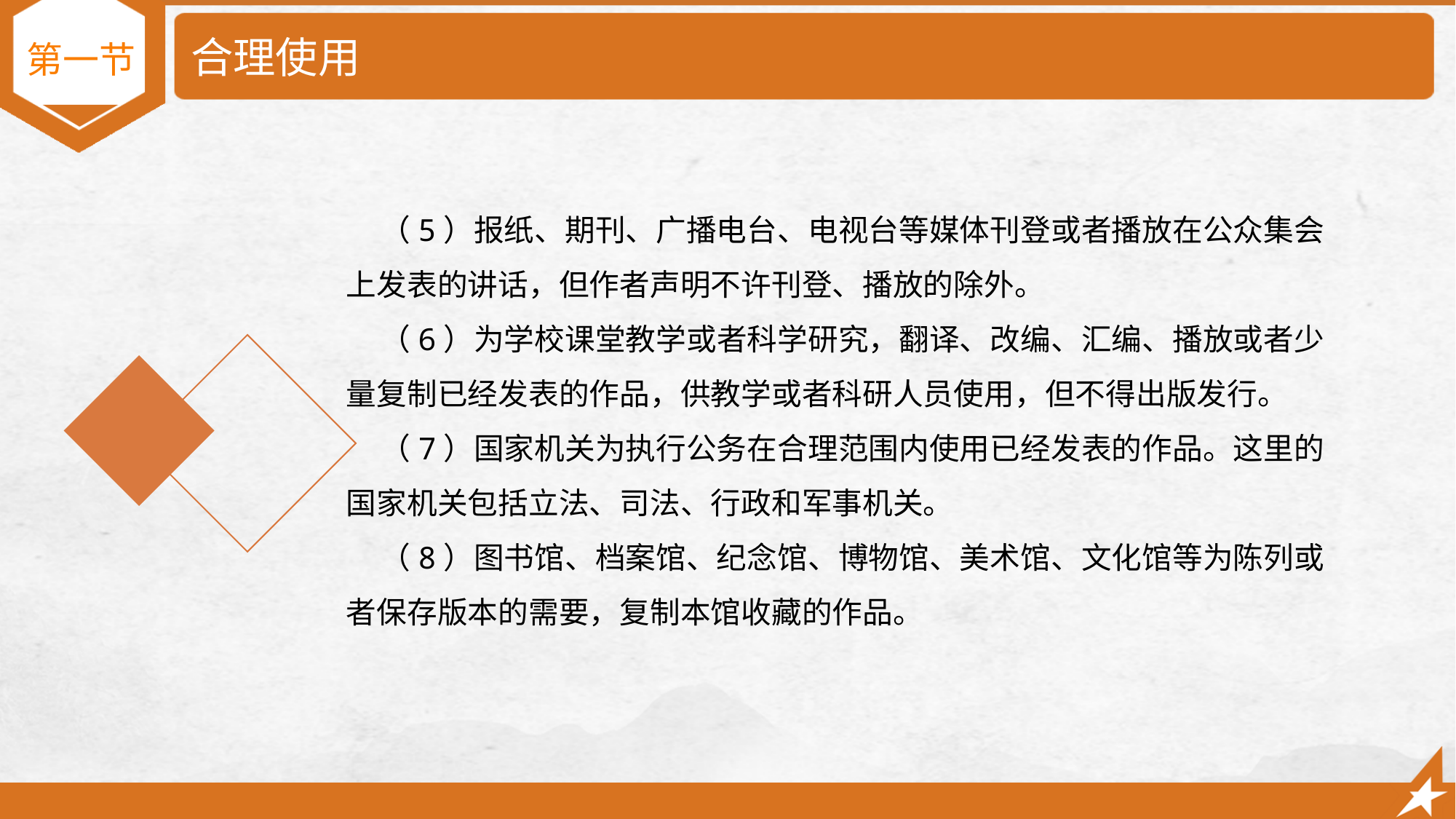

# 合理使用
第一节
    （5）报纸、期刊、广播电台、电视台等媒体刊登或者播放在公众集会上发表的讲话，但作者声明不许刊登、播放的除外。
    （6）为学校课堂教学或者科学研究，翻译、改编、汇编、播放或者少量复制已经发表的作品，供教学或者科研人员使用，但不得出版发行。
    （7）国家机关为执行公务在合理范围内使用已经发表的作品。这里的国家机关包括立法、司法、行政和军事机关。
    （8）图书馆、档案馆、纪念馆、博物馆、美术馆、文化馆等为陈列或者保存版本的需要，复制本馆收藏的作品。